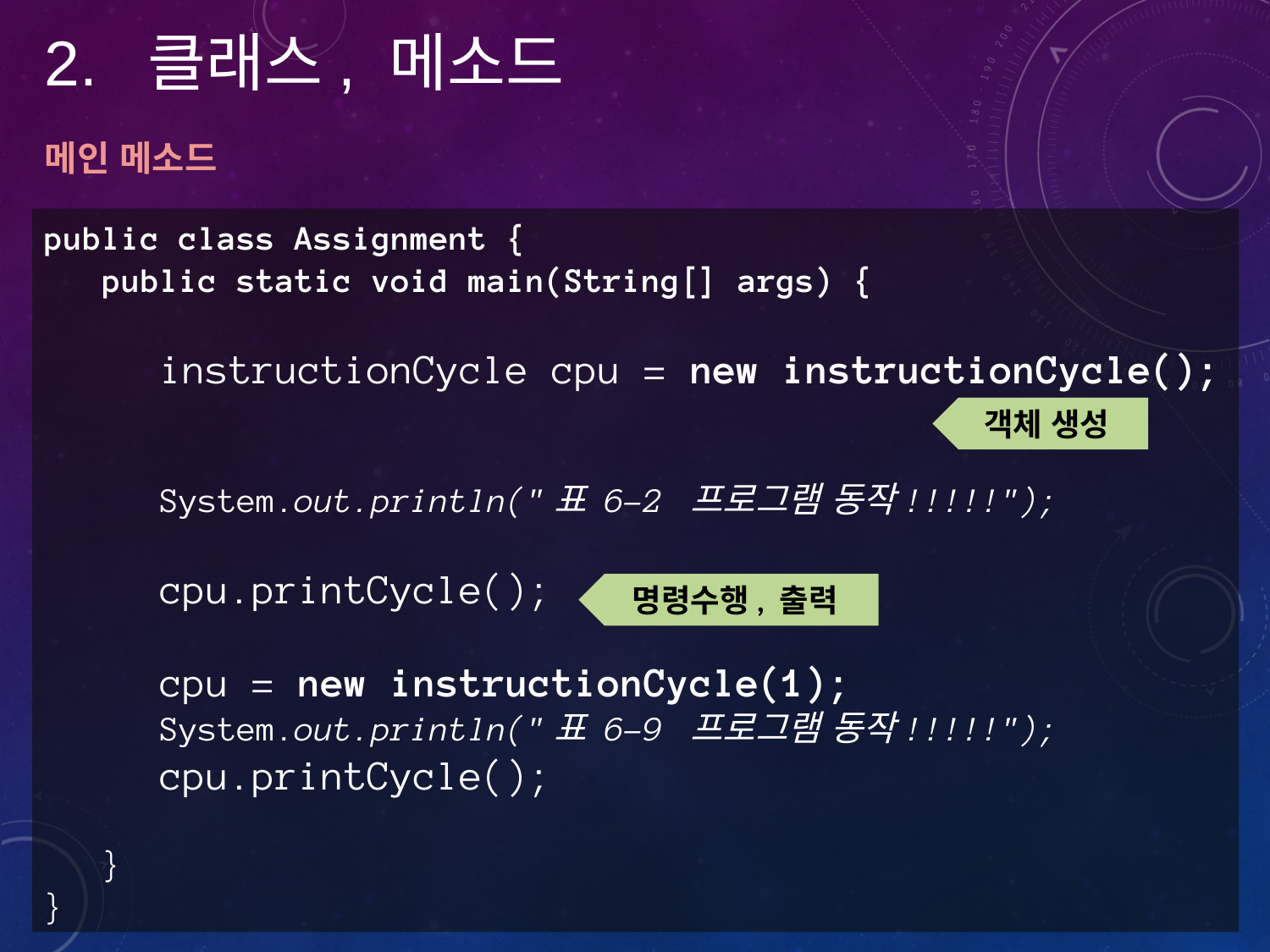

클래스, 메소드
메인 메소드
public class Assignment {
   public static void main(String[] args) {

      instructionCycle cpu = new instructionCycle();

      System.out.println("표 6-2 프로그램 동작!!!!!");

      cpu.printCycle();

      cpu = new instructionCycle(1);
      System.out.println("표 6-9 프로그램 동작!!!!!");
      cpu.printCycle();

   }
}
객체 생성
명령수행, 출력